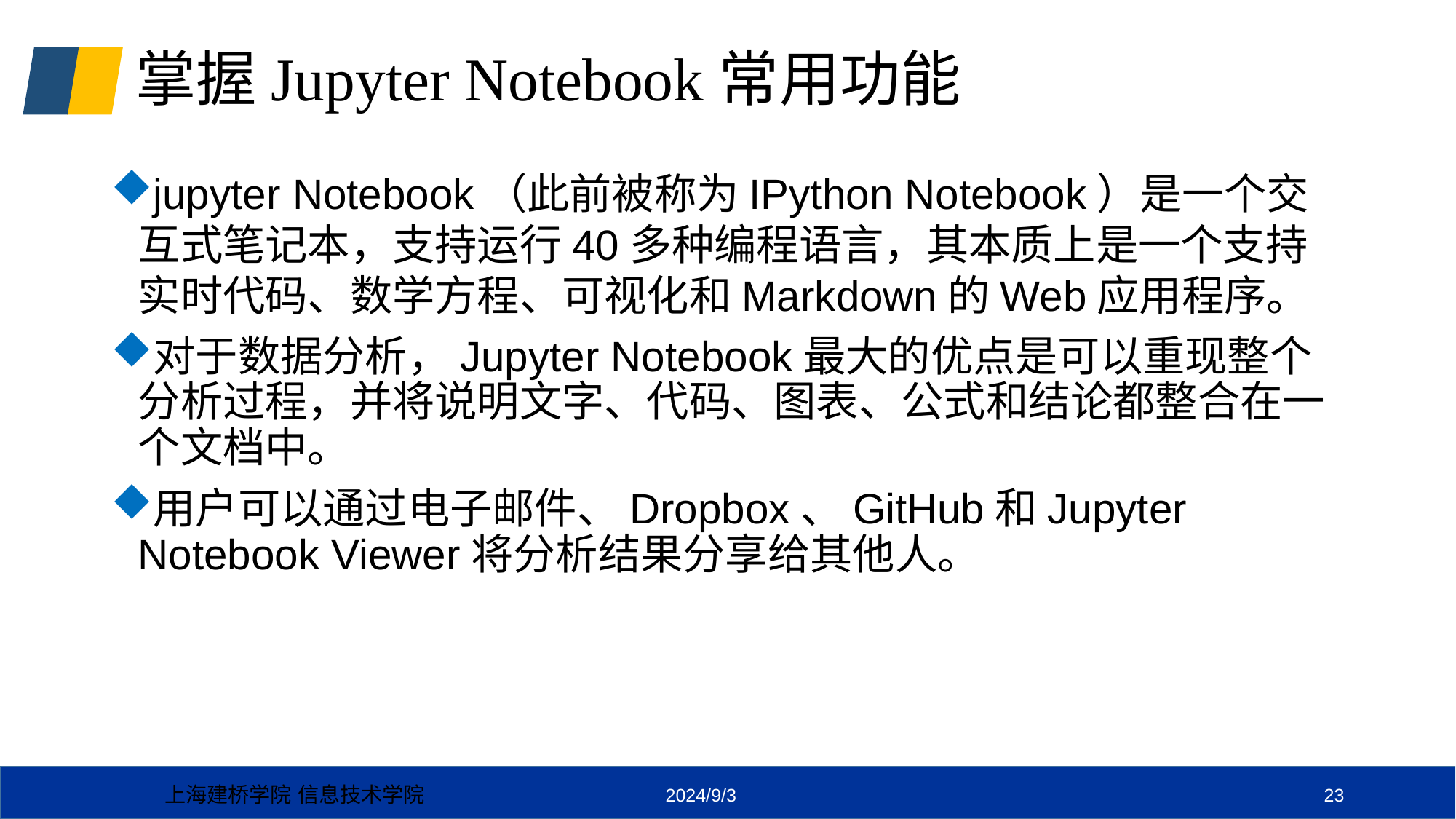

# 掌握Jupyter Notebook常用功能
jupyter Notebook（此前被称为IPython Notebook）是一个交互式笔记本，支持运行40多种编程语言，其本质上是一个支持实时代码、数学方程、可视化和Markdown的Web应用程序。
对于数据分析，Jupyter Notebook最大的优点是可以重现整个分析过程，并将说明文字、代码、图表、公式和结论都整合在一个文档中。
用户可以通过电子邮件、Dropbox、GitHub和Jupyter Notebook Viewer将分析结果分享给其他人。
上海建桥学院 信息技术学院
23
2024/9/3